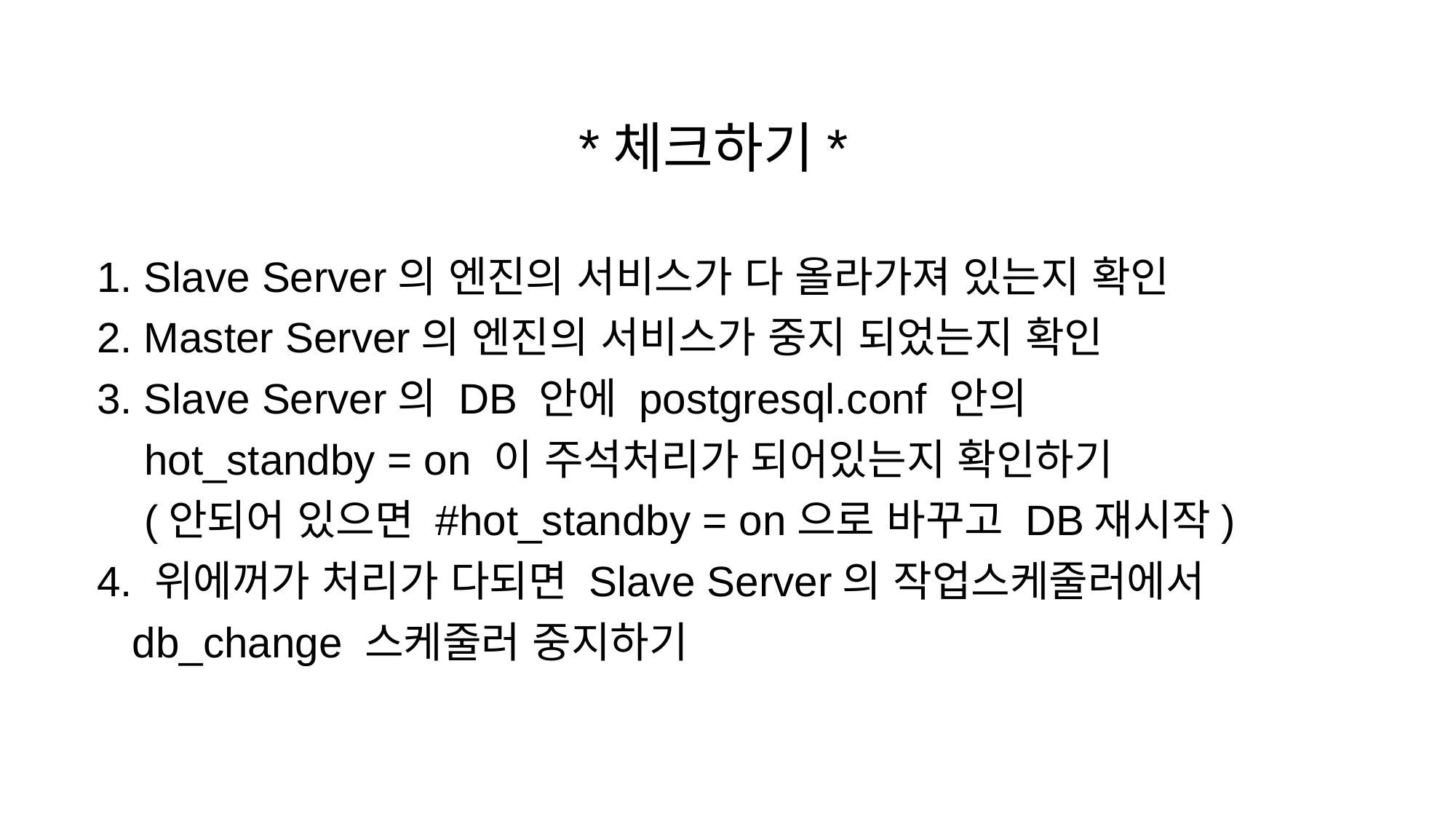

*체크하기*

1. Slave Server의 엔진의 서비스가 다 올라가져 있는지 확인
2. Master Server의 엔진의 서비스가 중지 되었는지 확인
3. Slave Server의 DB 안에 postgresql.conf 안의
    hot_standby = on 이 주석처리가 되어있는지 확인하기
    (안되어 있으면 #hot_standby = on으로 바꾸고 DB재시작)
4. 위에꺼가 처리가 다되면 Slave Server의 작업스케줄러에서
   db_change 스케줄러 중지하기